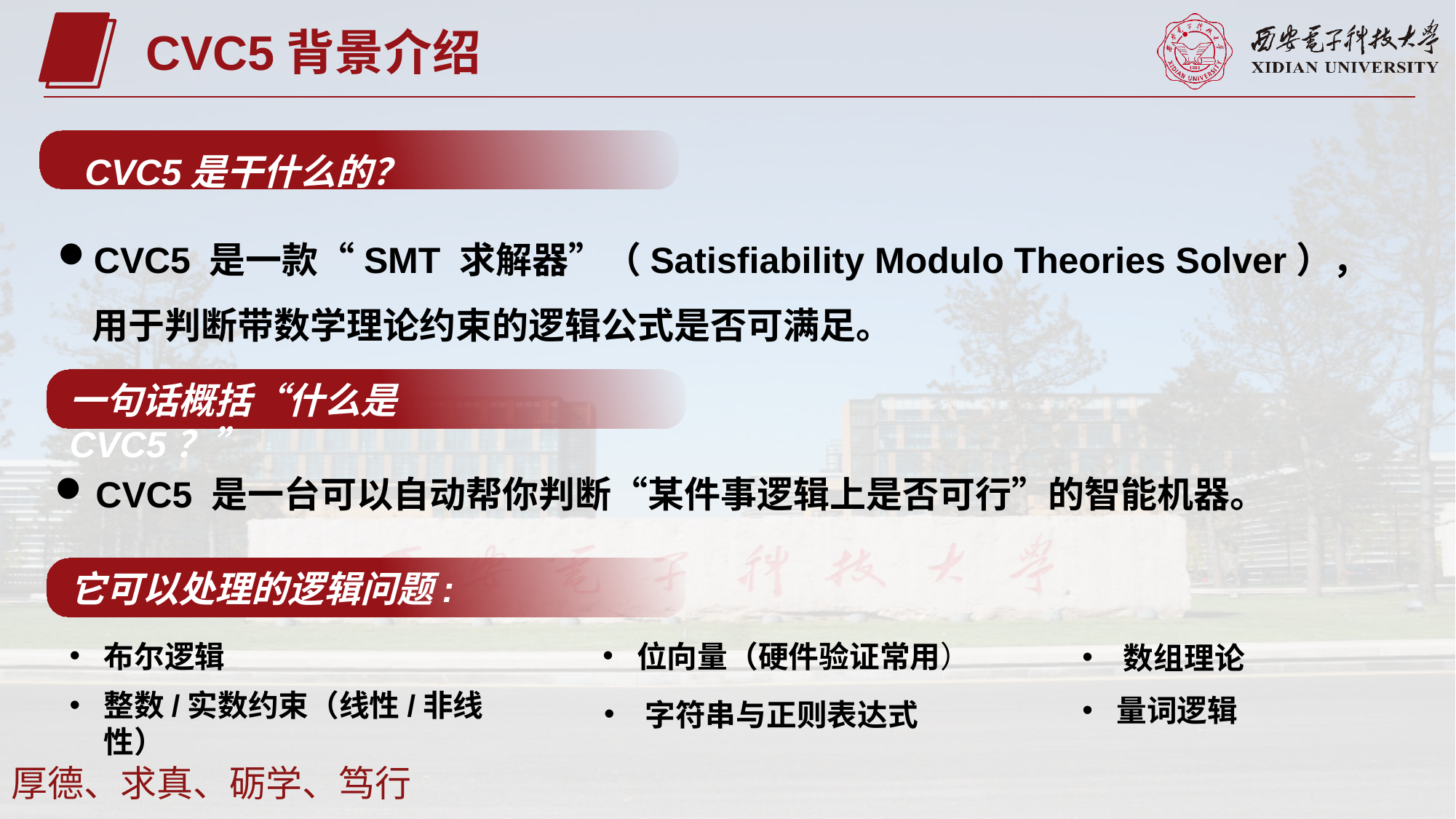

CVC5背景介绍
CVC5是干什么的？

CVC5 是一款“SMT 求解器”（Satisfiability Modulo Theories Solver），用于判断带数学理论约束的逻辑公式是否可满足。

一句话概括“什么是CVC5？”
CVC5 是一台可以自动帮你判断“某件事逻辑上是否可行”的智能机器。

它可以处理的逻辑问题:
布尔逻辑
位向量（硬件验证常用）
数组理论
整数/实数约束（线性/非线性）
量词逻辑
字符串与正则表达式